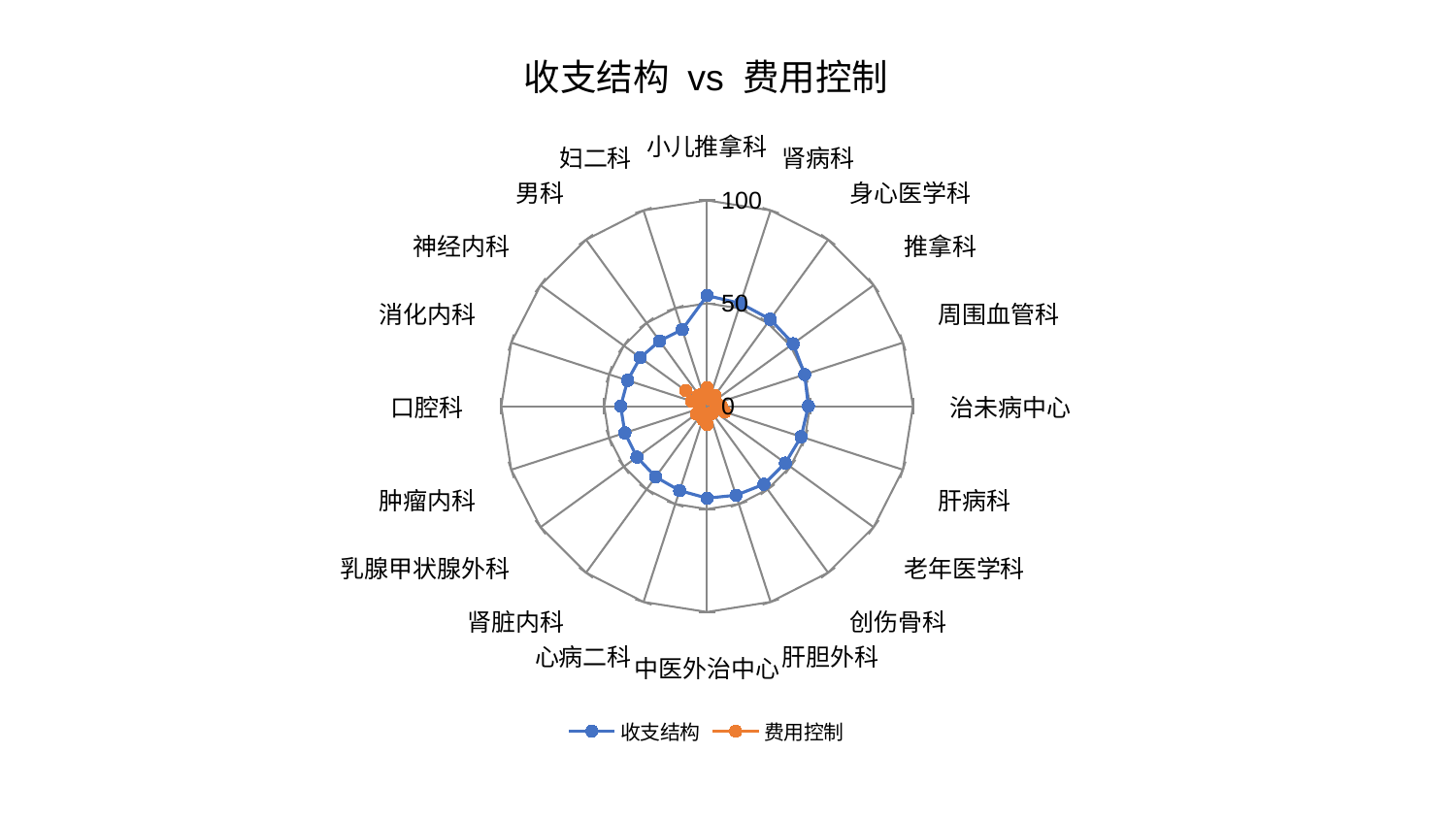

### Chart: 收支结构 vs 费用控制

| Category | 收支结构 | 费用控制 |
|---|---|---|
| 小儿推拿科 | 53.75782777954685 | 9.090059950543786 |
| 肾病科 | 52.53277941548031 | 3.7115551526214587 |
| 身心医学科 | 52.20188234349794 | 6.3770267391976825 |
| 推拿科 | 51.69332958361699 | 4.470074109381936 |
| 周围血管科 | 49.8436470065473 | 4.8167555362275145 |
| 治未病中心 | 49.20718235873465 | 6.95074487617654 |
| 肝病科 | 48.05111930988665 | 9.105809670776065 |
| 老年医学科 | 47.028368422310585 | 4.078853285083494 |
| 创伤骨科 | 46.915693279985796 | 4.323666411899521 |
| 肝胆外科 | 45.5173097292803 | 3.691273596422967 |
| 中医外治中心 | 44.70570360209364 | 8.921234278982453 |
| 心病二科 | 43.14418569564589 | 6.784662518099807 |
| 肾脏内科 | 42.52820695464319 | 4.396791649898912 |
| 乳腺甲状腺外科 | 42.14428954757502 | 6.47034604438123 |
| 肿瘤内科 | 41.98030429329392 | 3.9836431348346992 |
| 口腔科 | 41.97897768764514 | 3.828117217046496 |
| 消化内科 | 40.59479625916648 | 8.028574377041394 |
| 神经内科 | 40.12863338587701 | 12.870239505393318 |
| 男科 | 39.20425373210184 | 6.647038925372234 |
| 妇二科 | 39.15038774559415 | 5.115787227239131 |
71